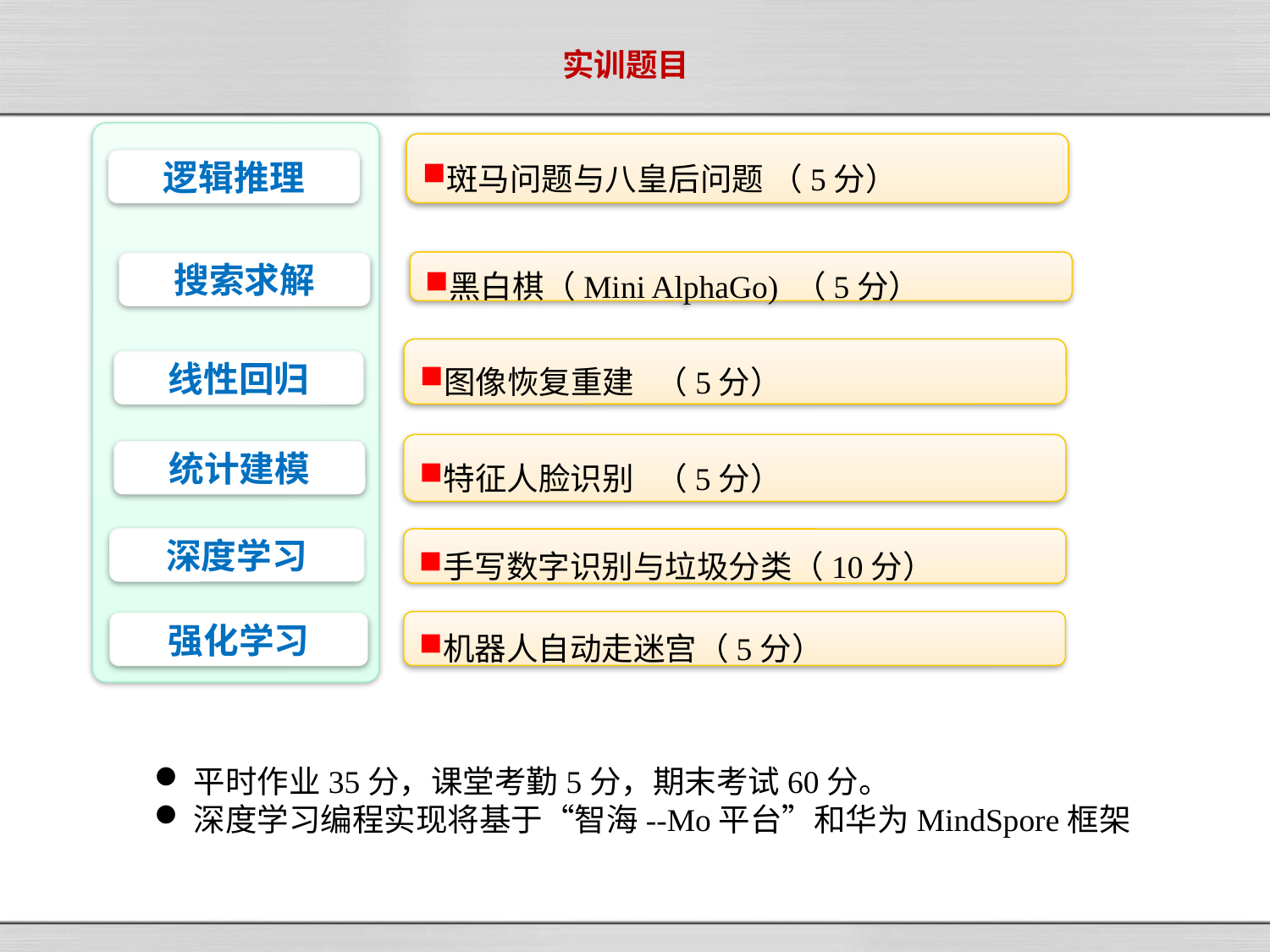

# 实训题目

斑马问题与八皇后问题 （5分）
逻辑推理
黑白棋（Mini AlphaGo) （5分）
搜索求解
图像恢复重建   （5分）
线性回归
特征人脸识别   （5分）
统计建模
深度学习
手写数字识别与垃圾分类（10分）
机器人自动走迷宫（5分）
强化学习
平时作业35分，课堂考勤5分，期末考试60分。
深度学习编程实现将基于“智海--Mo平台”和华为MindSpore框架